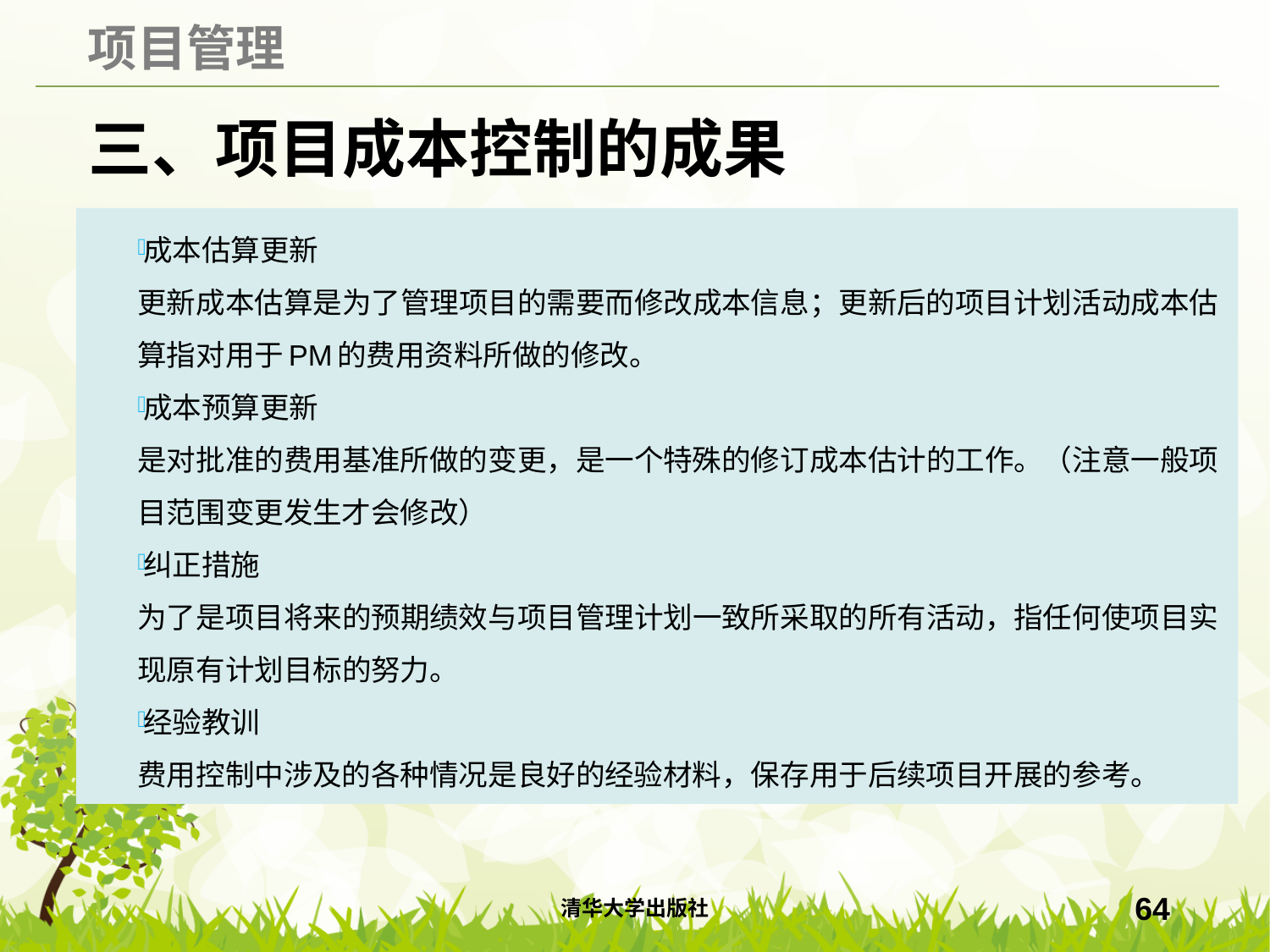

# 三、项目成本控制的成果
成本估算更新
更新成本估算是为了管理项目的需要而修改成本信息；更新后的项目计划活动成本估算指对用于PM的费用资料所做的修改。
成本预算更新
是对批准的费用基准所做的变更，是一个特殊的修订成本估计的工作。（注意一般项目范围变更发生才会修改）
纠正措施
为了是项目将来的预期绩效与项目管理计划一致所采取的所有活动，指任何使项目实现原有计划目标的努力。
经验教训
费用控制中涉及的各种情况是良好的经验材料，保存用于后续项目开展的参考。

清华大学出版社
64